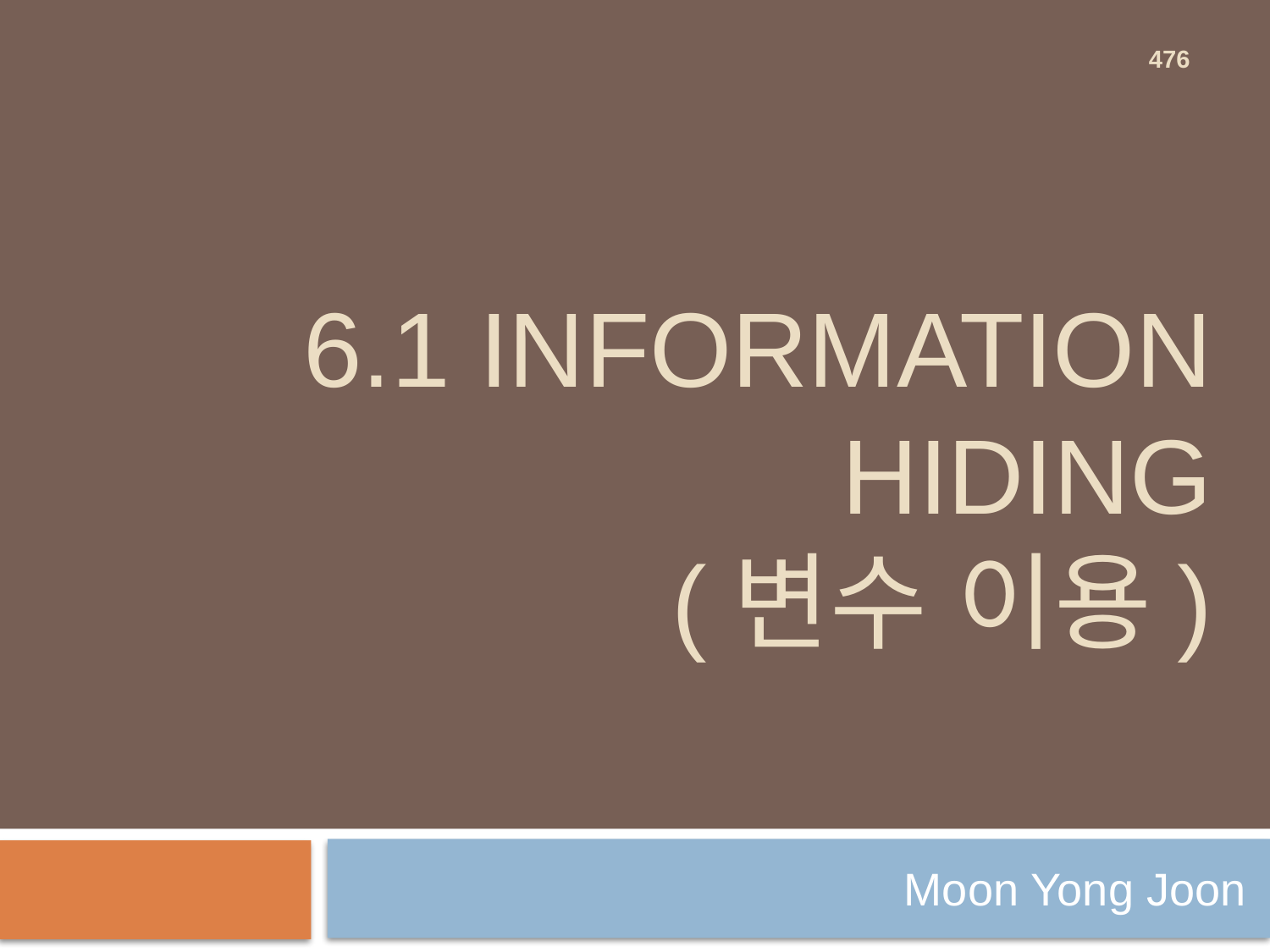

476
# 6.1 Information Hiding (변수 이용)
Moon Yong Joon